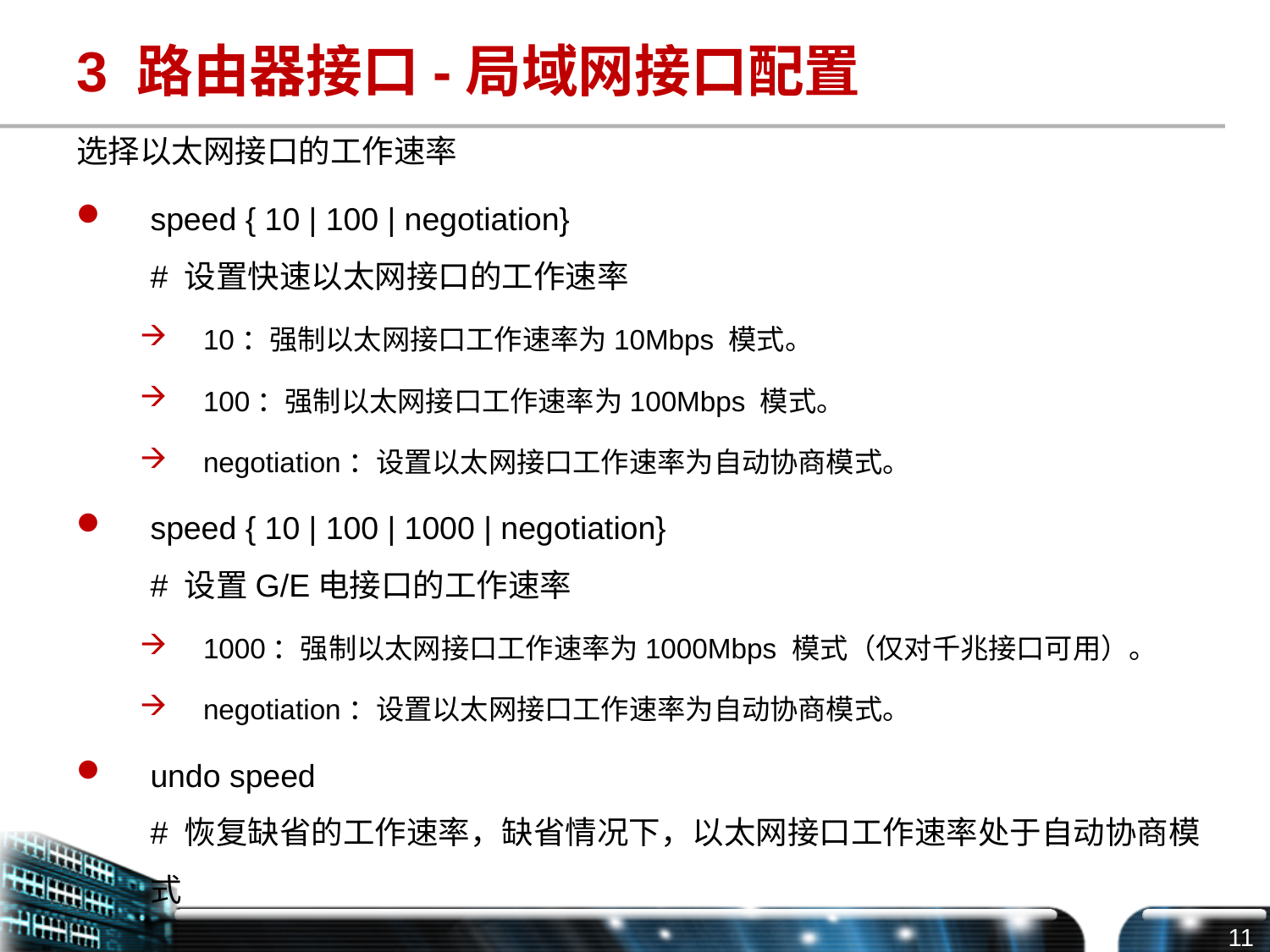

# 3 路由器接口-局域网接口配置
选择以太网接口的工作速率
speed { 10 | 100 | negotiation}
# 设置快速以太网接口的工作速率
10：强制以太网接口工作速率为10Mbps 模式。
100：强制以太网接口工作速率为100Mbps 模式。
negotiation：设置以太网接口工作速率为自动协商模式。
speed { 10 | 100 | 1000 | negotiation}
# 设置G/E电接口的工作速率
1000：强制以太网接口工作速率为1000Mbps 模式（仅对千兆接口可用）。
negotiation：设置以太网接口工作速率为自动协商模式。
undo speed
# 恢复缺省的工作速率，缺省情况下，以太网接口工作速率处于自动协商模式